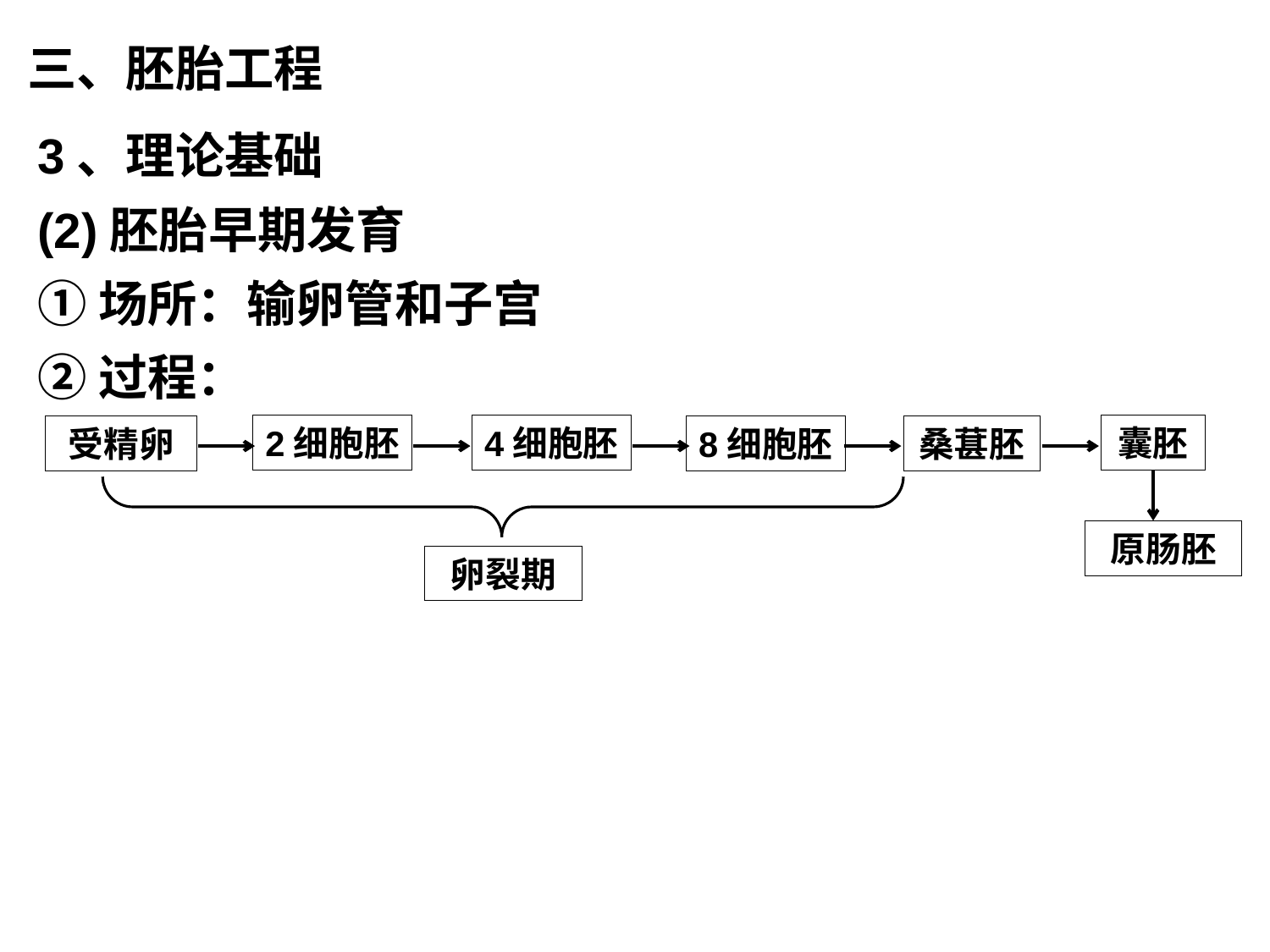

三、胚胎工程
3、理论基础
(2)胚胎早期发育
①场所：输卵管和子宫
②过程：

2细胞胚
4细胞胚
囊胚
受精卵
8细胞胚
桑葚胚
原肠胚
卵裂期